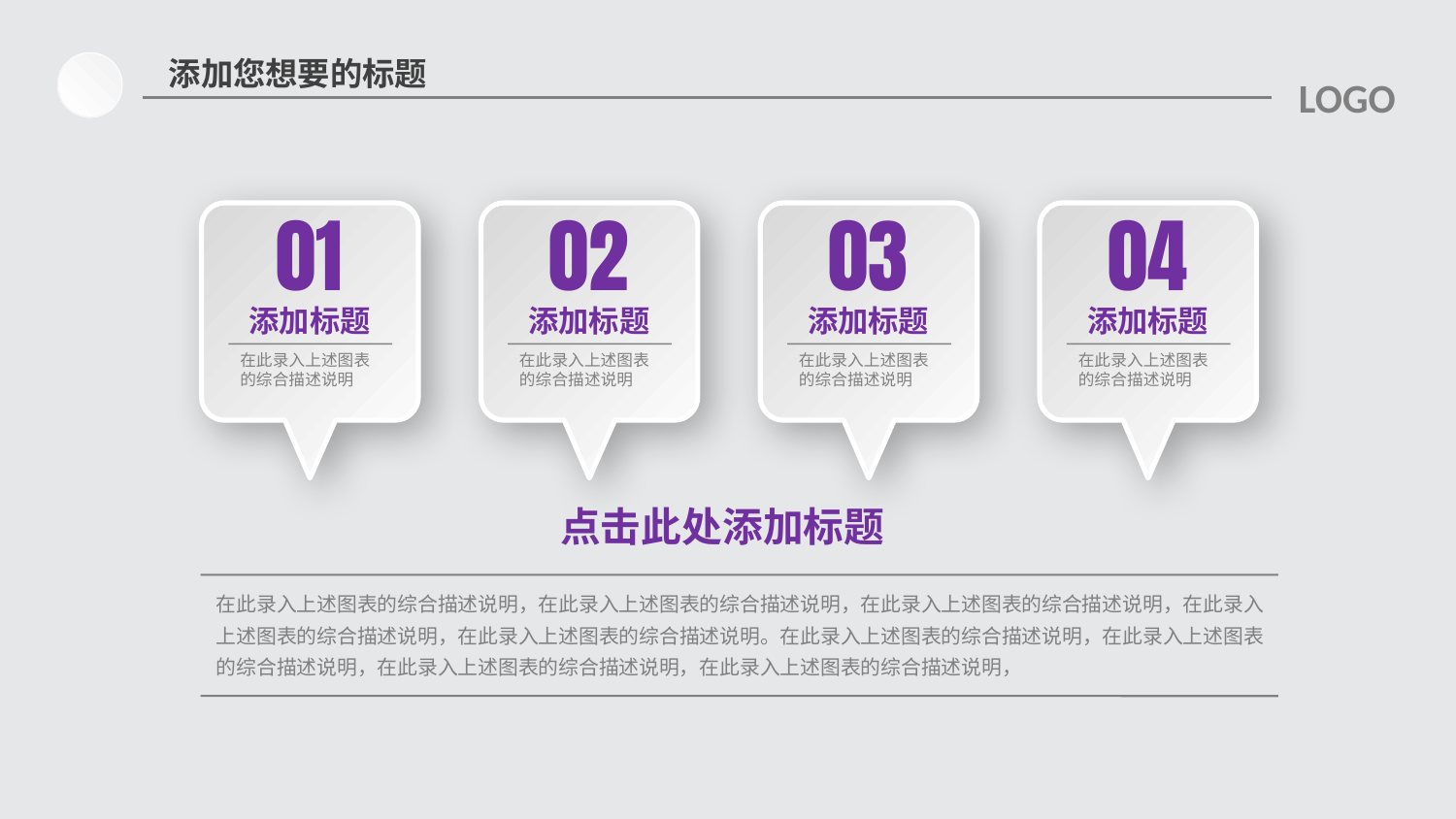

添加您想要的标题

LOGO

01
添加标题
在此录入上述图表的综合描述说明

02
添加标题
在此录入上述图表的综合描述说明

03
添加标题
在此录入上述图表的综合描述说明

04
添加标题
在此录入上述图表的综合描述说明

点击此处添加标题

在此录入上述图表的综合描述说明，在此录入上述图表的综合描述说明，在此录入上述图表的综合描述说明，在此录入上述图表的综合描述说明，在此录入上述图表的综合描述说明。在此录入上述图表的综合描述说明，在此录入上述图表的综合描述说明，在此录入上述图表的综合描述说明，在此录入上述图表的综合描述说明，